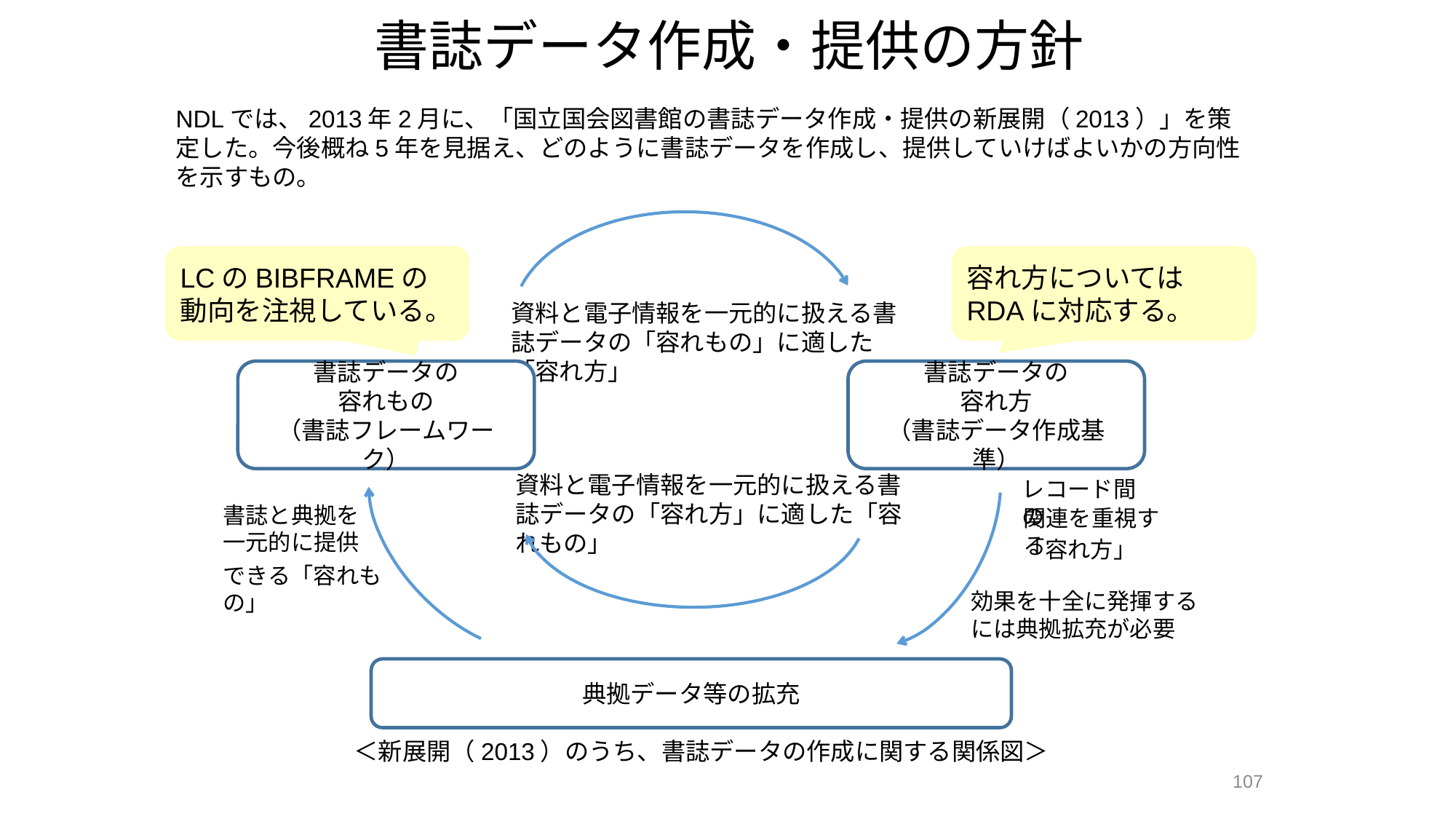

# 書誌データ作成・提供の方針
NDLでは、2013年2月に、「国立国会図書館の書誌データ作成・提供の新展開（2013）」を策定した。今後概ね5年を見据え、どのように書誌データを作成し、提供していけばよいかの方向性を示すもの。

書誌データの
容れもの
（書誌フレームワーク）
書誌データの
容れ方
（書誌データ作成基準）

典拠データ等の拡充
資料と電子情報を一元的に扱える書誌データの「容れもの」に適した「容れ方」
資料と電子情報を一元的に扱える書誌データの「容れ方」に適した「容れもの」
レコード間の
書誌と典拠を一元的に提供
関連を重視する
「容れ方」
できる「容れもの」
効果を十全に発揮するには典拠拡充が必要

　　＜新展開（2013）のうち、書誌データの作成に関する関係図＞
LCのBIBFRAMEの動向を注視している。
容れ方については
RDAに対応する。
107